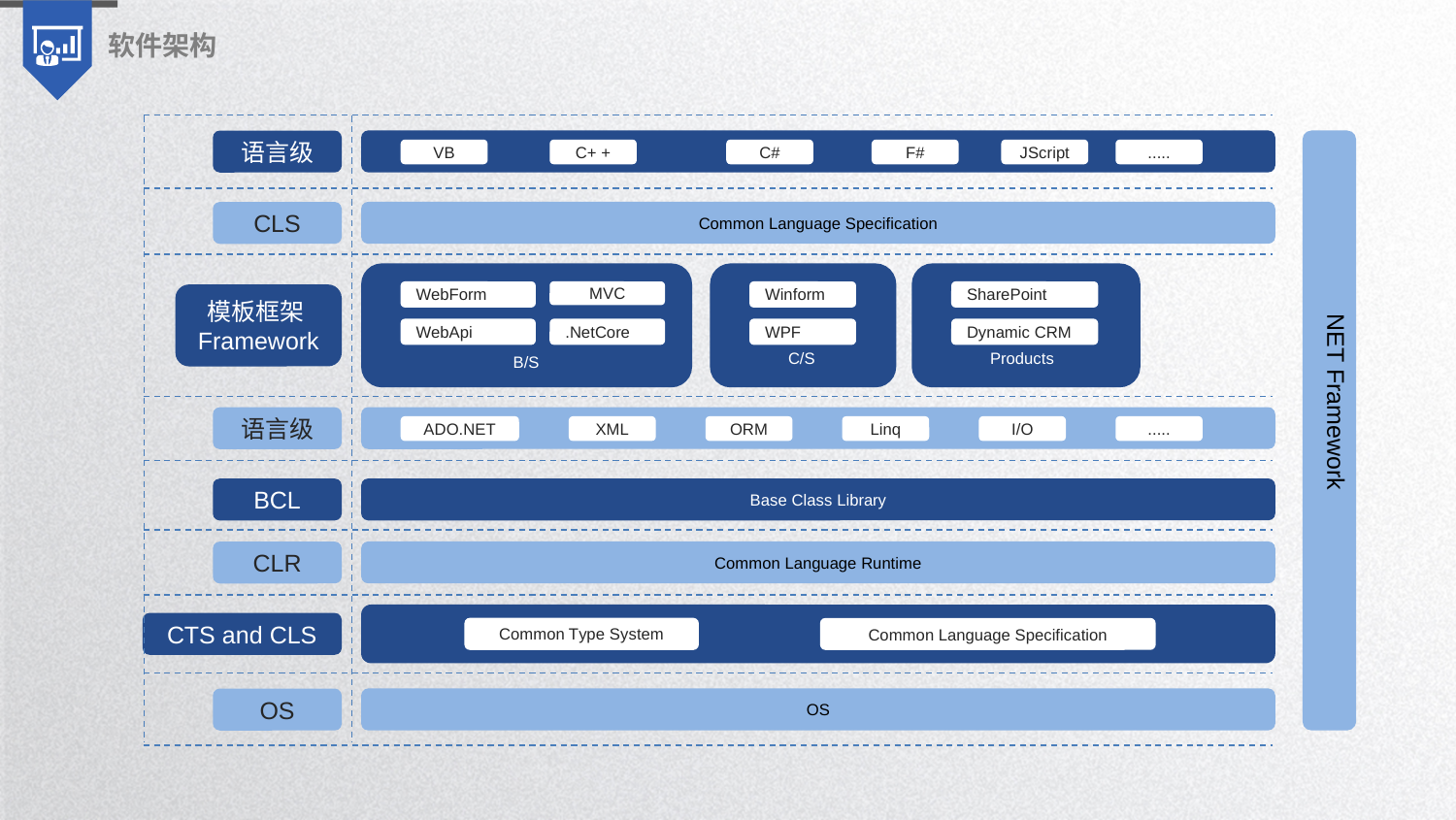

软件架构

语言级
VB
C+ +
C#
F#
JScript
.....
Common Language Specification
CLS

WebForm
MVC
Winform
SharePoint
模板框架Framework
NET Framework
WebApi
.NetCore
WPF
Dynamic CRM
C/S
Products
B/S

语言级
ADO.NET
XML
ORM
Linq
I/O
.....
Base Class Library
BCL
Common Language Runtime
CLR

CTS and CLS
Common Tуре System
Common Language Specification
OS
OS